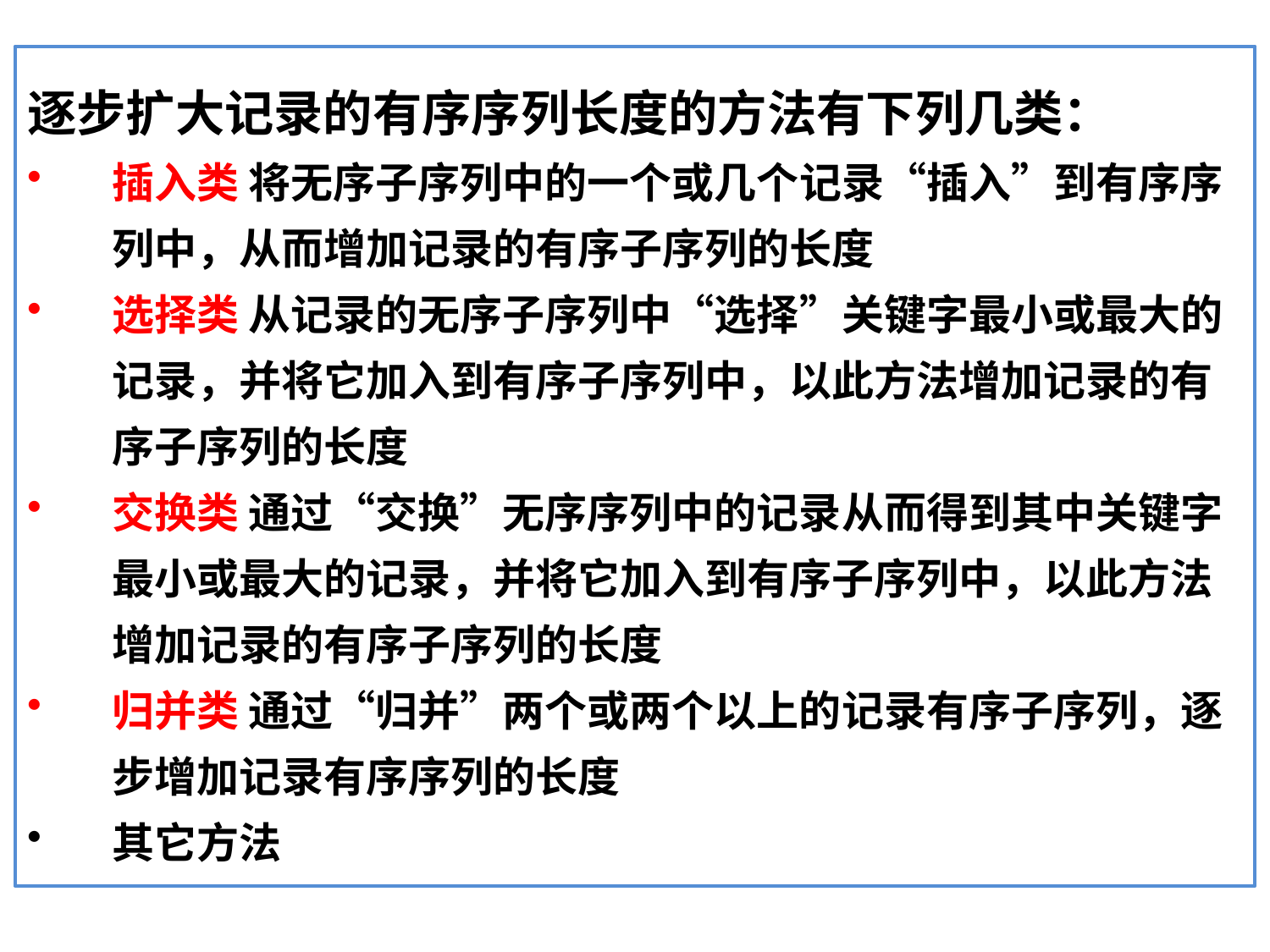

逐步扩大记录的有序序列长度的方法有下列几类：
插入类 将无序子序列中的一个或几个记录“插入”到有序序列中，从而增加记录的有序子序列的长度
选择类 从记录的无序子序列中“选择”关键字最小或最大的记录，并将它加入到有序子序列中，以此方法增加记录的有序子序列的长度
交换类 通过“交换”无序序列中的记录从而得到其中关键字最小或最大的记录，并将它加入到有序子序列中，以此方法增加记录的有序子序列的长度
归并类 通过“归并”两个或两个以上的记录有序子序列，逐步增加记录有序序列的长度
其它方法